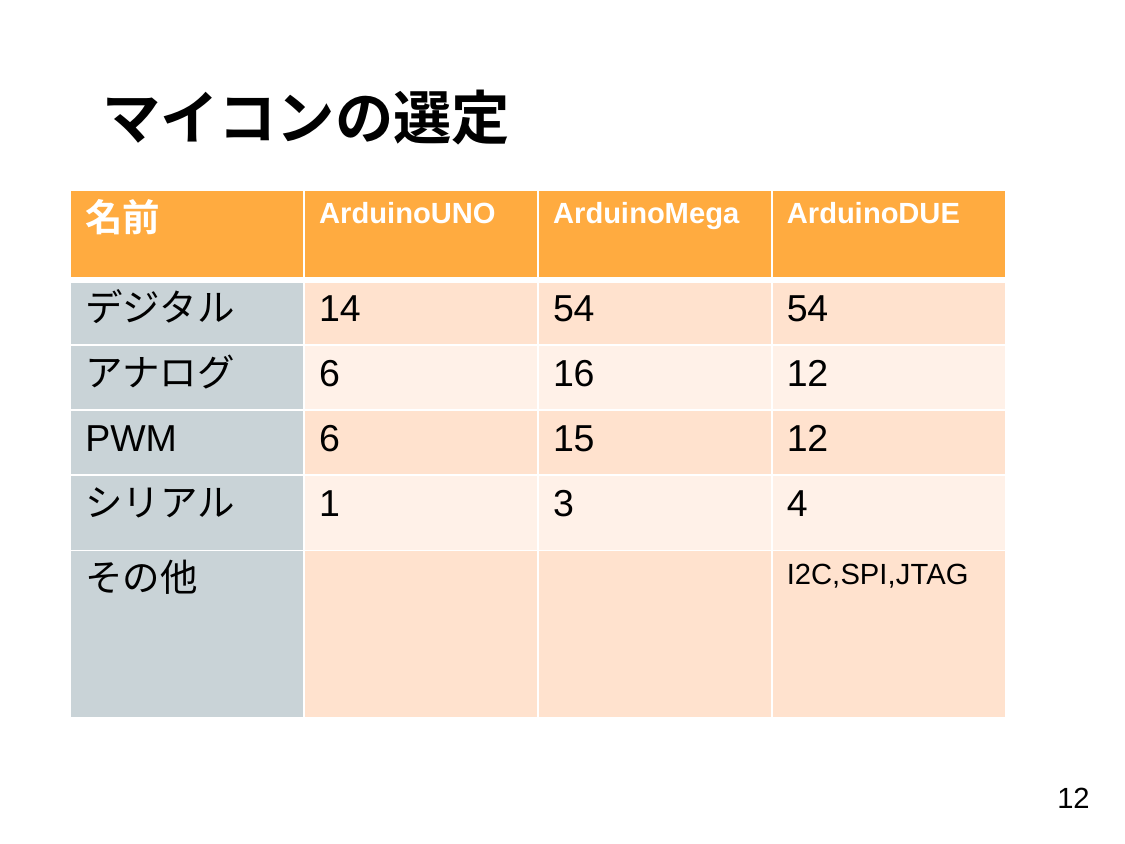

# マイコンの選定
| 名前 | ArduinoUNO | ArduinoMega | ArduinoDUE |
| --- | --- | --- | --- |
| デジタル | 14 | 54 | 54 |
| アナログ | 6 | 16 | 12 |
| PWM | 6 | 15 | 12 |
| シリアル | 1 | 3 | 4 |
| その他 |  |  | I2C,SPI,JTAG |
12